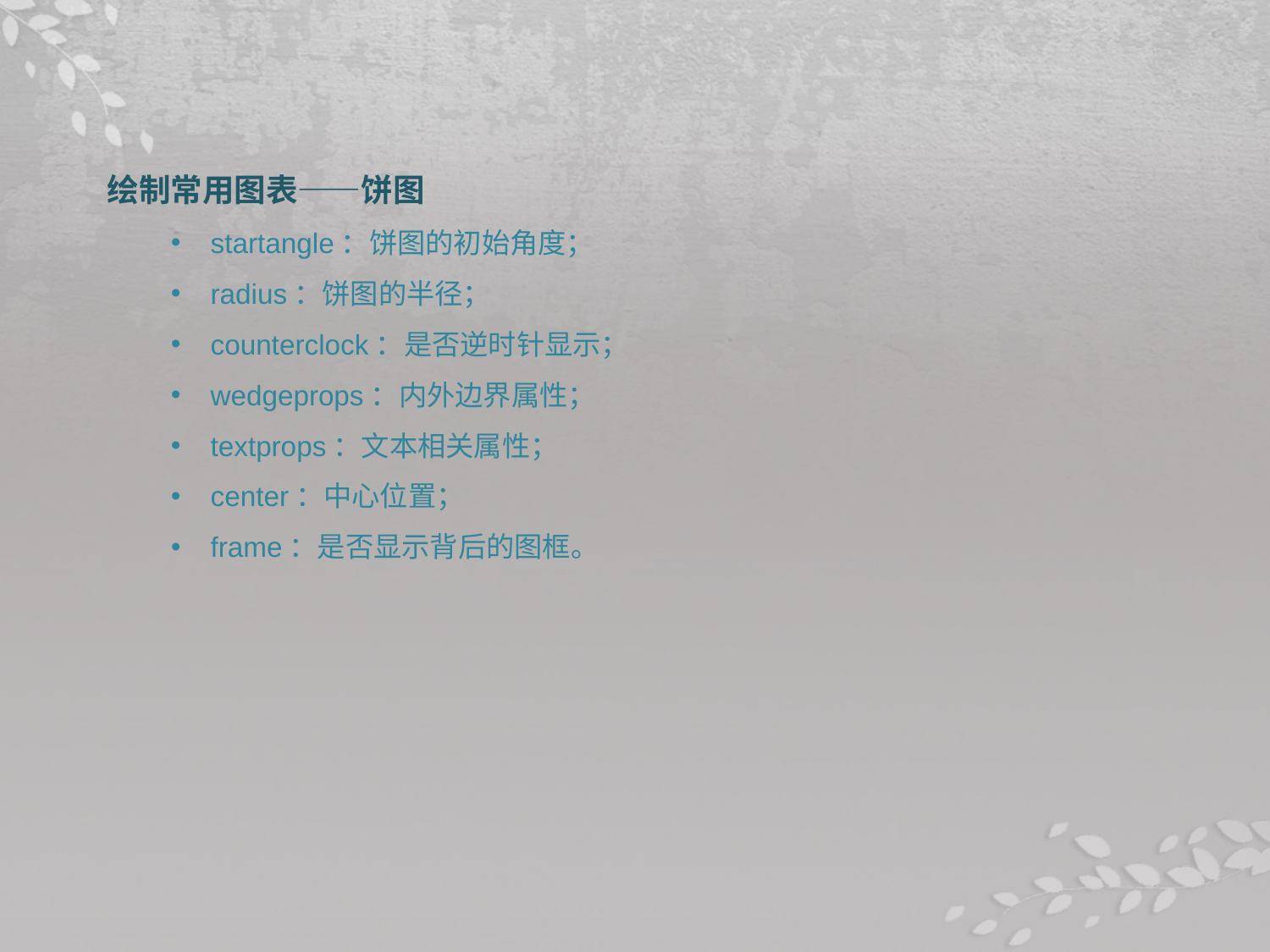

绘制常用图表——饼图
startangle：饼图的初始角度；
radius：饼图的半径；
counterclock：是否逆时针显示；
wedgeprops：内外边界属性；
textprops：文本相关属性；
center：中心位置；
frame：是否显示背后的图框。